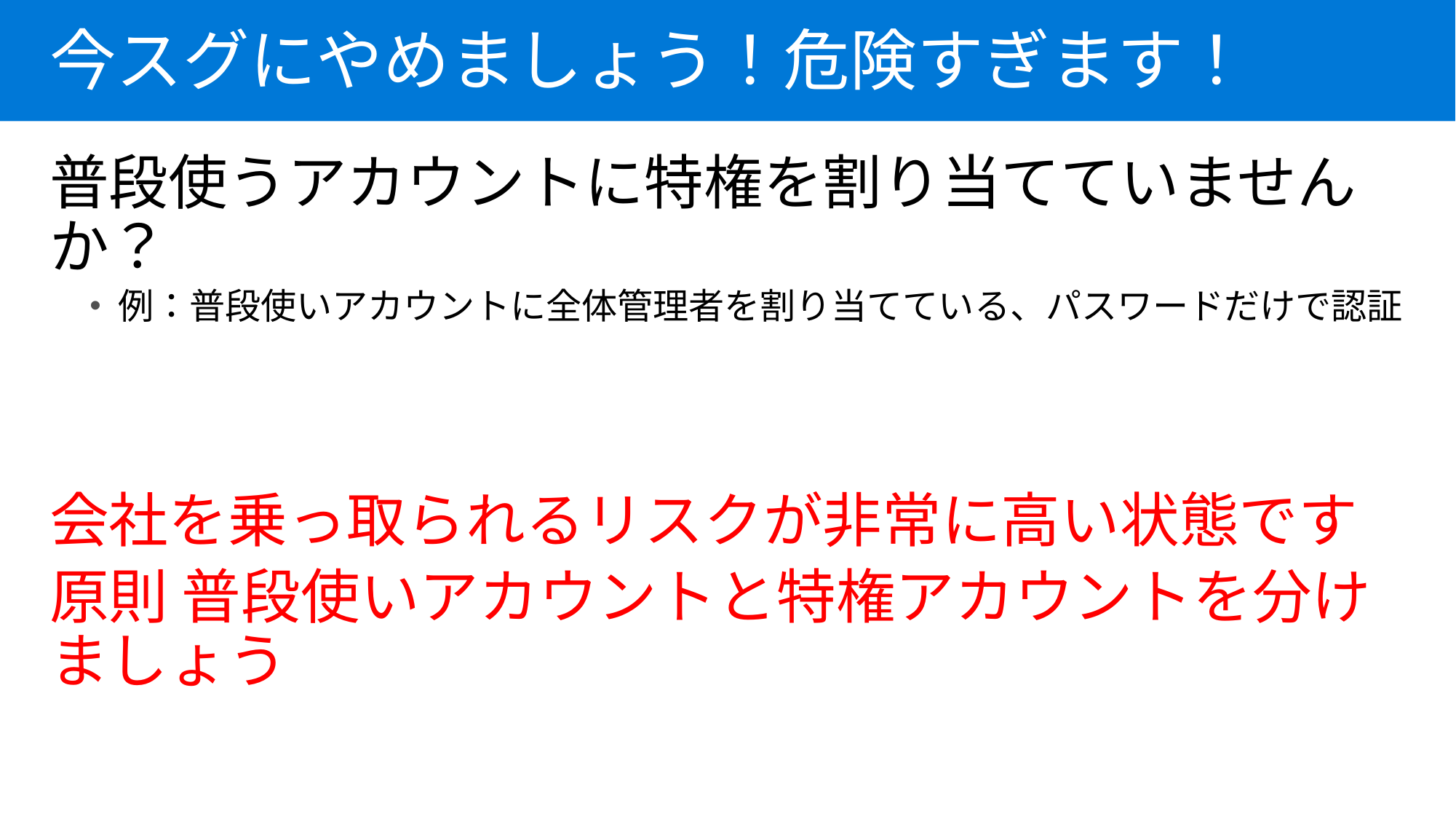

今スグにやめましょう！危険すぎます！
普段使うアカウントに特権を割り当てていませんか？
例：普段使いアカウントに全体管理者を割り当てている、パスワードだけで認証

会社を乗っ取られるリスクが非常に高い状態です
原則 普段使いアカウントと特権アカウントを分けましょう